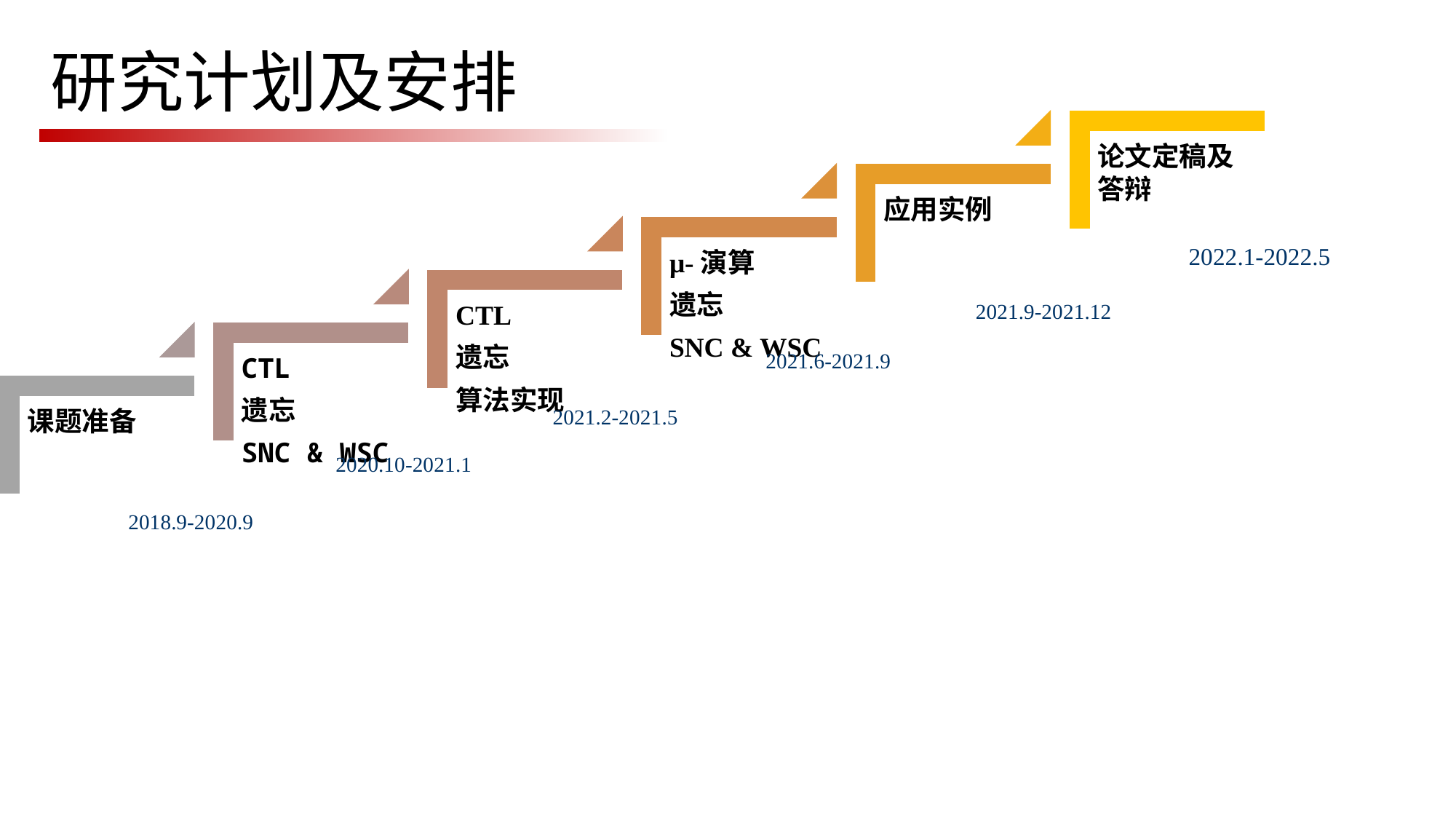

# 研究计划及安排
课题准备
CTL
遗忘
SNC & WSC
CTL
遗忘
算法实现
μ-演算
遗忘
SNC & WSC
应用实例
论文定稿及答辩
2022.1-2022.5
2021.9-2021.12
2021.6-2021.9
2021.2-2021.5
2020.10-2021.1
2018.9-2020.9